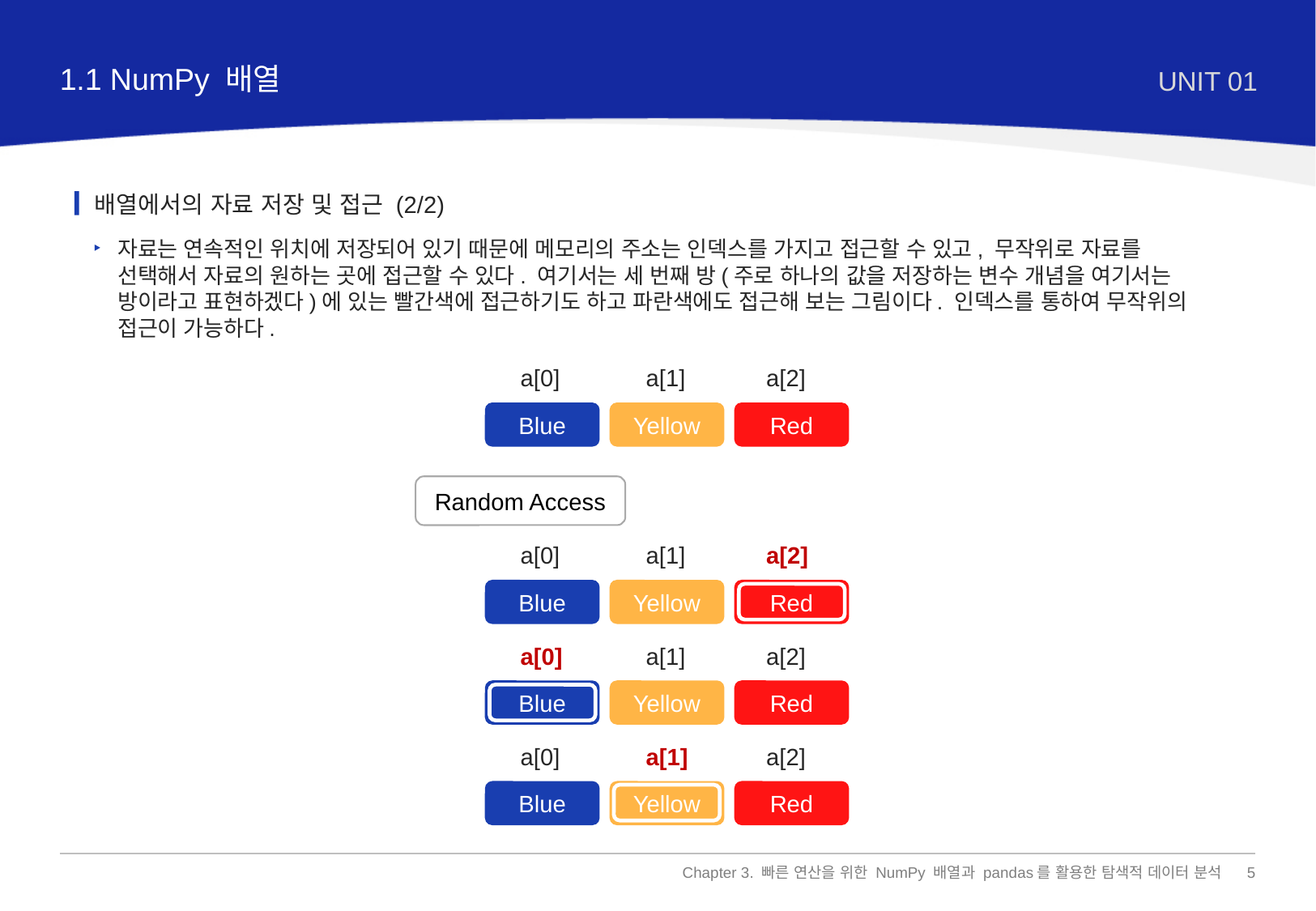

1.1 NumPy 배열
UNIT 01
배열에서의 자료 저장 및 접근 (2/2)

자료는 연속적인 위치에 저장되어 있기 때문에 메모리의 주소는 인덱스를 가지고 접근할 수 있고, 무작위로 자료를 선택해서 자료의 원하는 곳에 접근할 수 있다. 여기서는 세 번째 방(주로 하나의 값을 저장하는 변수 개념을 여기서는 방이라고 표현하겠다)에 있는 빨간색에 접근하기도 하고 파란색에도 접근해 보는 그림이다. 인덱스를 통하여 무작위의 접근이 가능하다.
a[0]
a[1]
a[2]
Blue
Yellow
Red
Random Access
a[0]
a[1]
a[2]
Blue
Yellow
Red

a[0]
a[1]
a[2]
Blue
Yellow
Red

a[0]
a[1]
a[2]
Blue
Yellow
Red